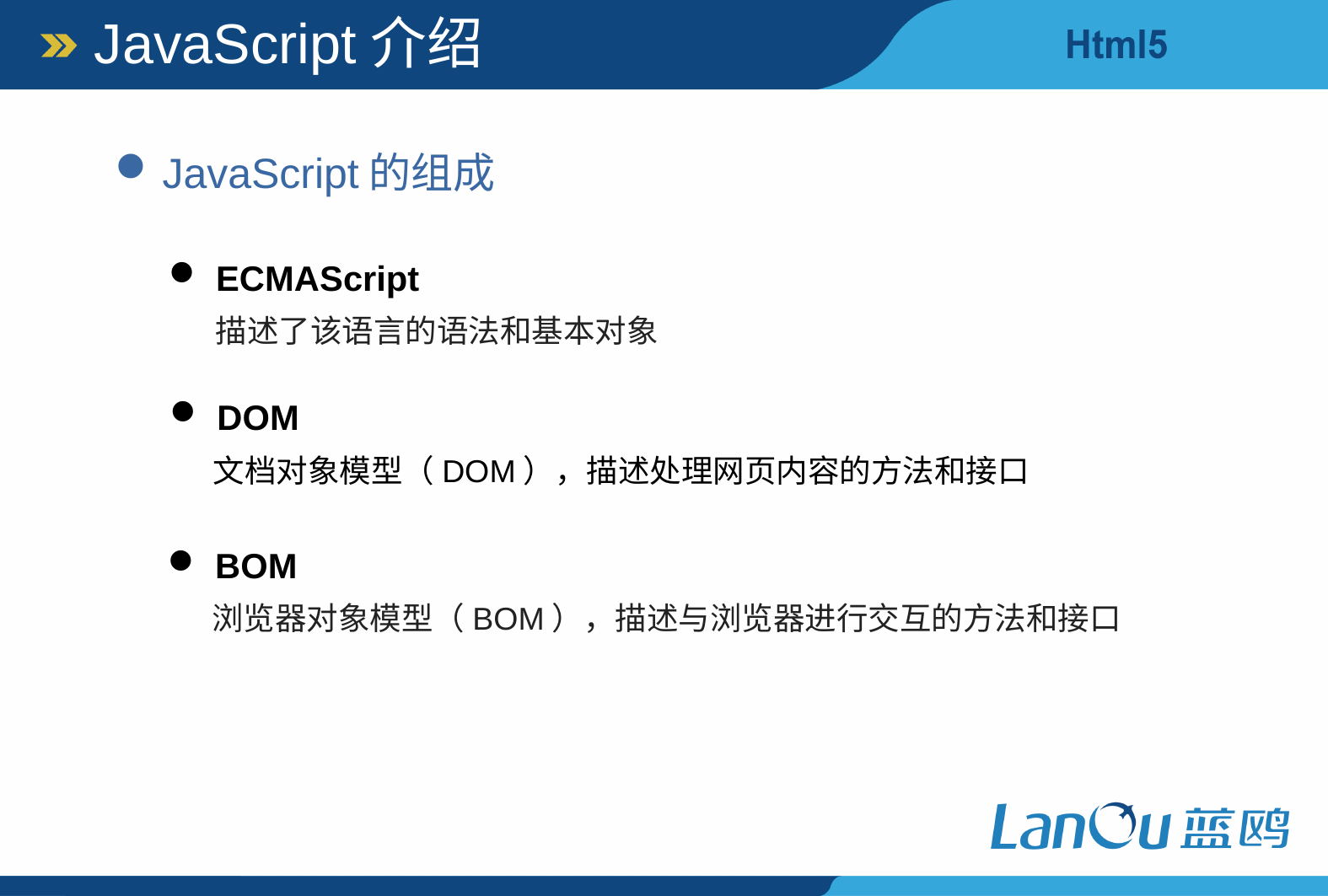

JavaScript介绍
JavaScript的组成
ECMAScript
描述了该语言的语法和基本对象
DOM
文档对象模型（DOM），描述处理网页内容的方法和接口
BOM
浏览器对象模型（BOM），描述与浏览器进行交互的方法和接口